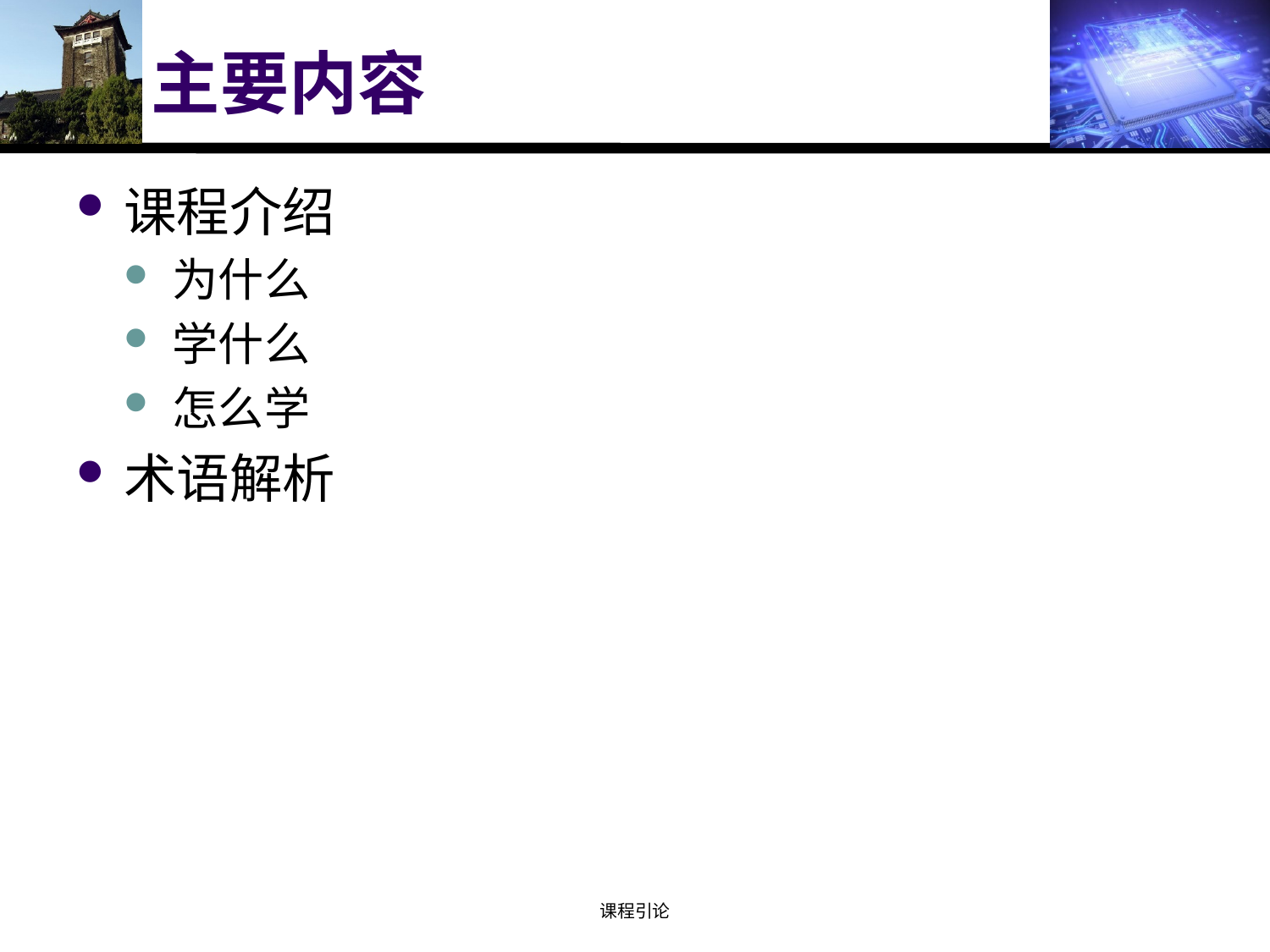

# 主要内容
课程介绍
为什么
学什么
怎么学
术语解析

课程引论
2